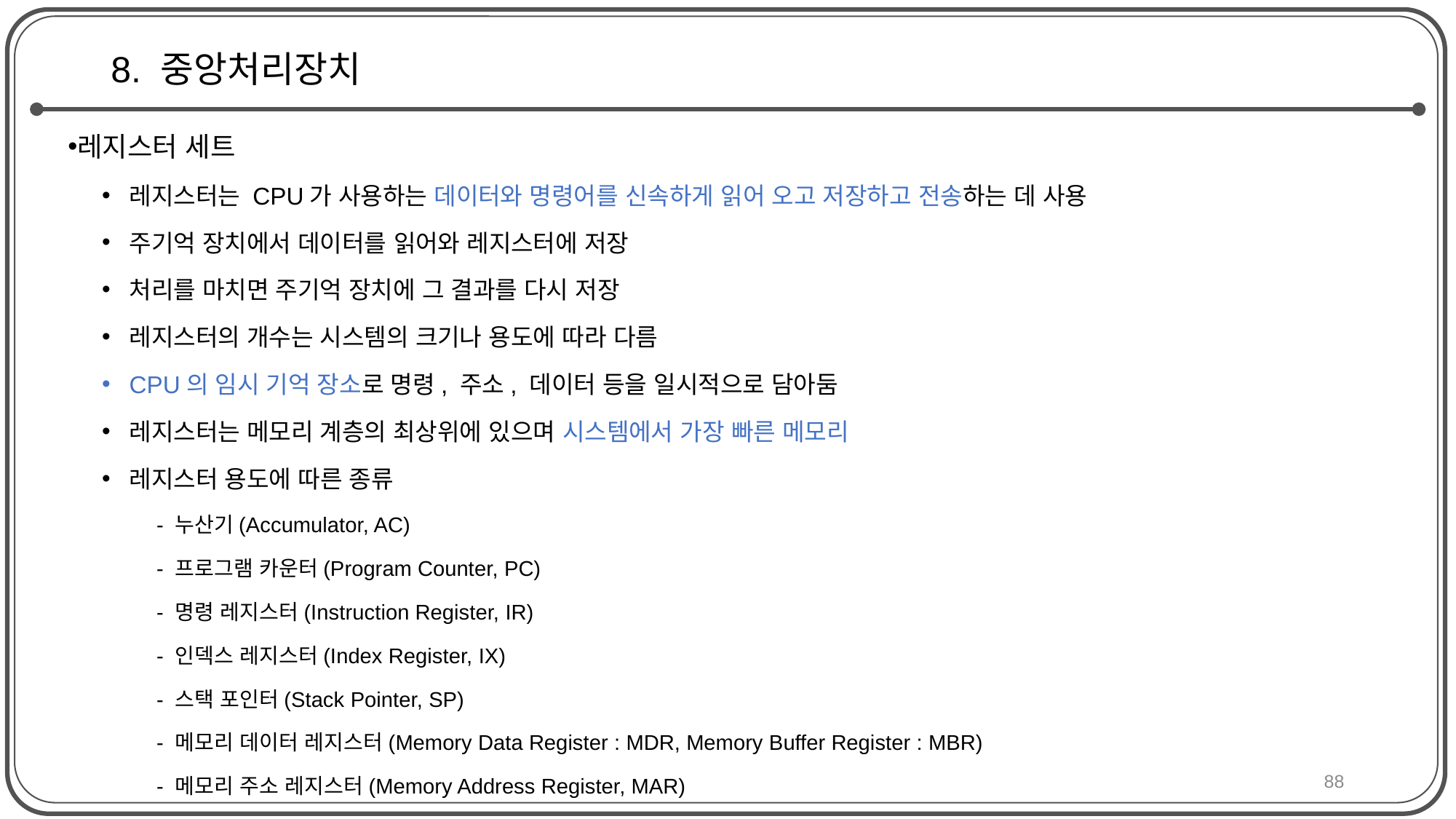

# 8. 중앙처리장치
레지스터 세트
레지스터는 CPU가 사용하는 데이터와 명령어를 신속하게 읽어 오고 저장하고 전송하는 데 사용
주기억 장치에서 데이터를 읽어와 레지스터에 저장
처리를 마치면 주기억 장치에 그 결과를 다시 저장
레지스터의 개수는 시스템의 크기나 용도에 따라 다름
CPU의 임시 기억 장소로 명령, 주소, 데이터 등을 일시적으로 담아둠
레지스터는 메모리 계층의 최상위에 있으며 시스템에서 가장 빠른 메모리
레지스터 용도에 따른 종류
- 누산기(Accumulator, AC)
- 프로그램 카운터(Program Counter, PC)
- 명령 레지스터(Instruction Register, IR)
- 인덱스 레지스터(Index Register, IX)
- 스택 포인터(Stack Pointer, SP)
- 메모리 데이터 레지스터(Memory Data Register : MDR, Memory Buffer Register : MBR)
- 메모리 주소 레지스터(Memory Address Register, MAR)

88